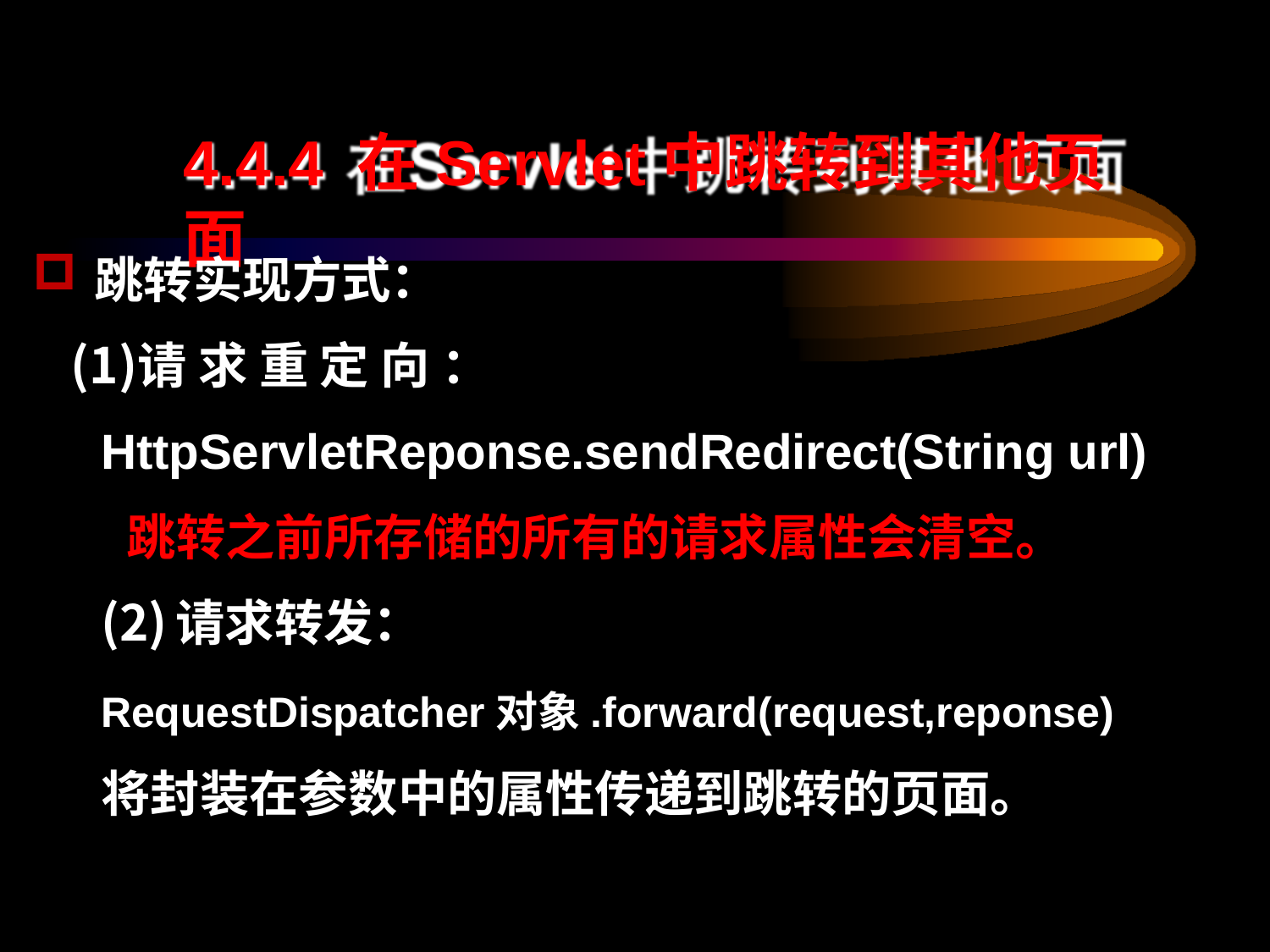

# 4.4.4 在Servlet中跳转到其他页面

跳转实现方式：
请 求 重 定 向 ：  HttpServletReponse.sendRedirect(String url)  跳转之前所存储的所有的请求属性会清空。
请求转发：
RequestDispatcher对象.forward(request,reponse)
将封装在参数中的属性传递到跳转的页面。